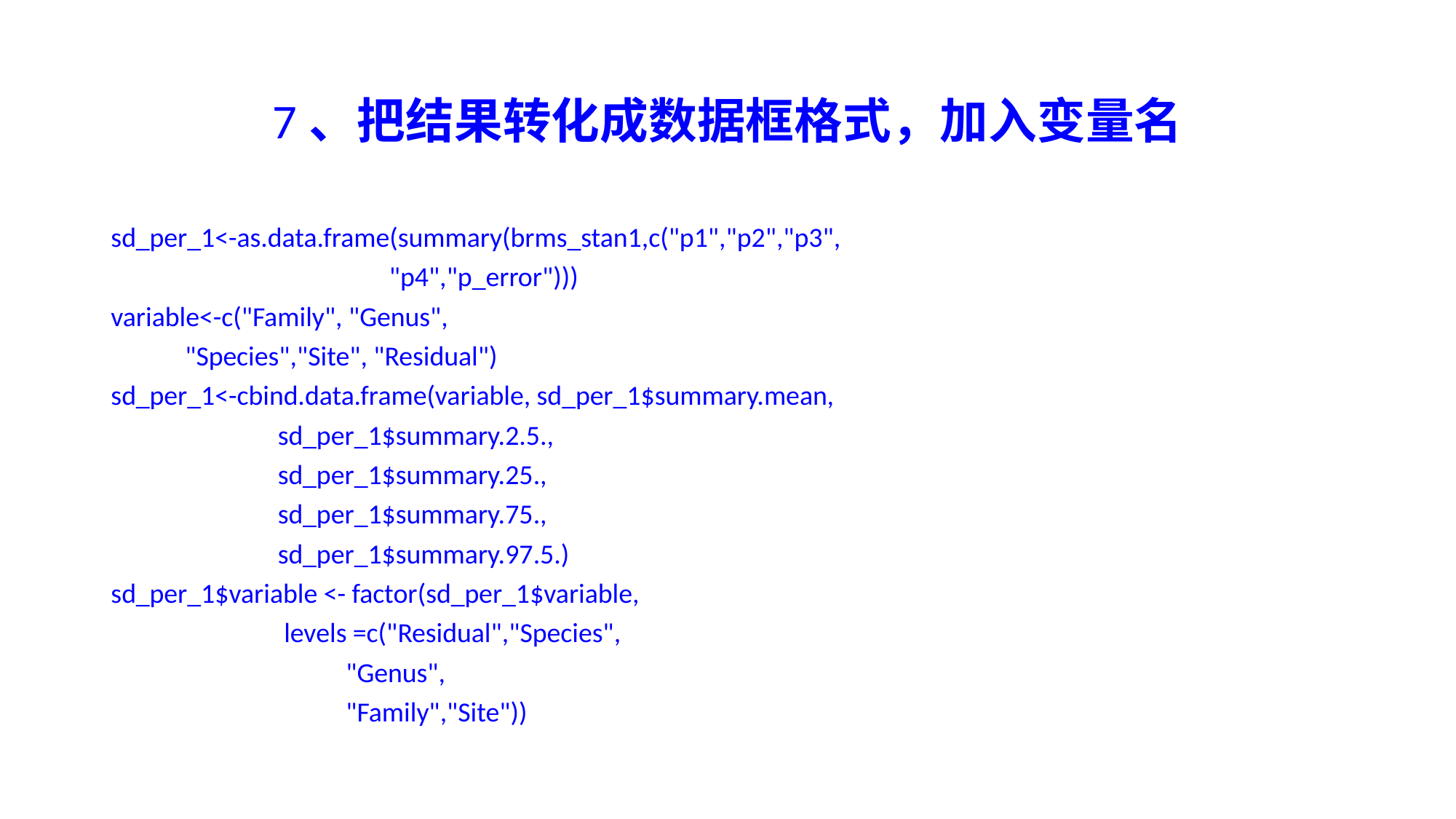

# 7、把结果转化成数据框格式，加入变量名
sd_per_1<-as.data.frame(summary(brms_stan1,c("p1","p2","p3",
                                             "p4","p_error")))
variable<-c("Family", "Genus",
            "Species","Site", "Residual")
sd_per_1<-cbind.data.frame(variable, sd_per_1$summary.mean,
                           sd_per_1$summary.2.5.,
                           sd_per_1$summary.25.,
                           sd_per_1$summary.75.,
                           sd_per_1$summary.97.5.)
sd_per_1$variable <- factor(sd_per_1$variable,
                            levels =c("Residual","Species",
                                      "Genus",
                                      "Family","Site"))